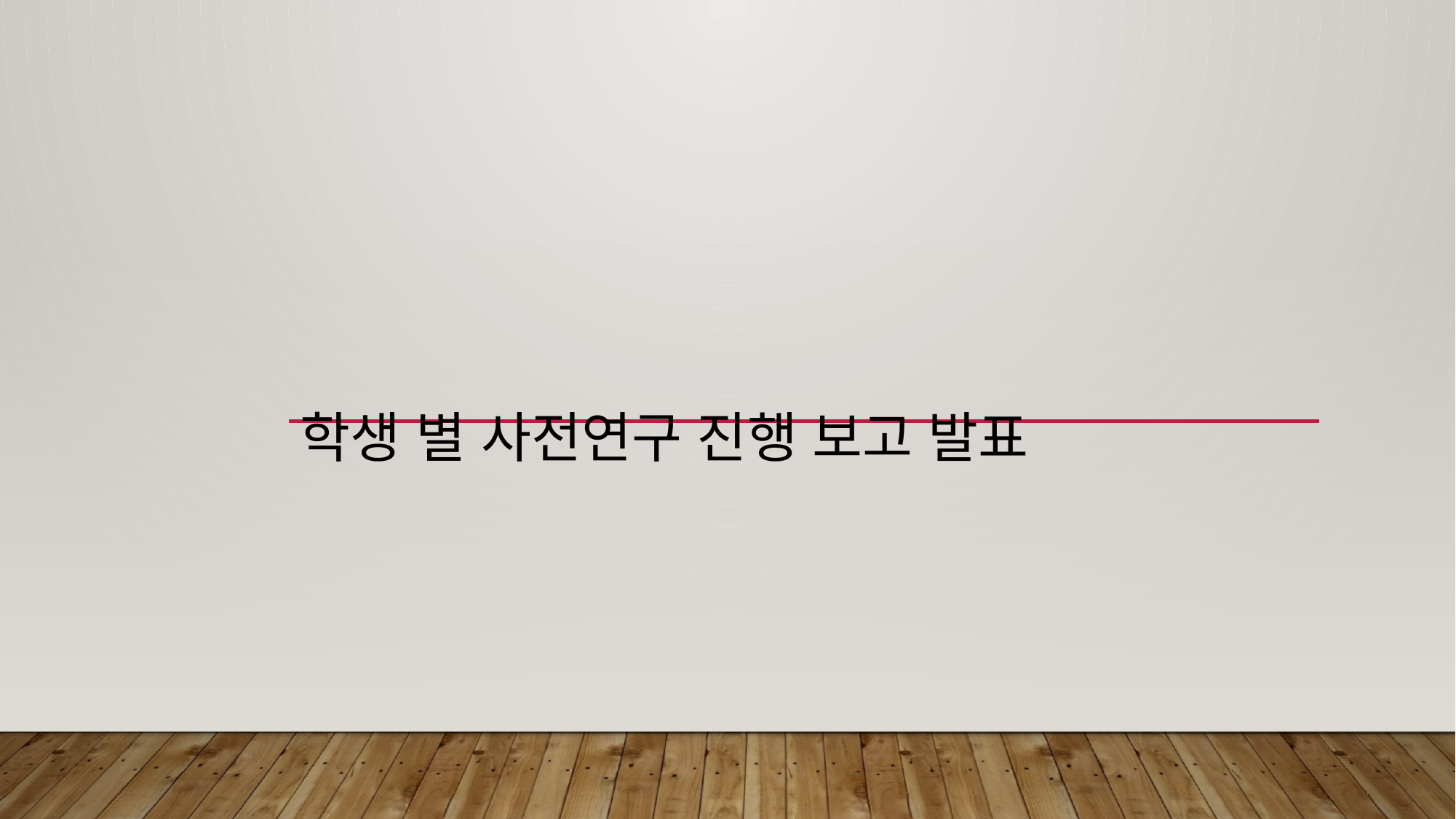

# 학생 별 사전연구 진행 보고 발표